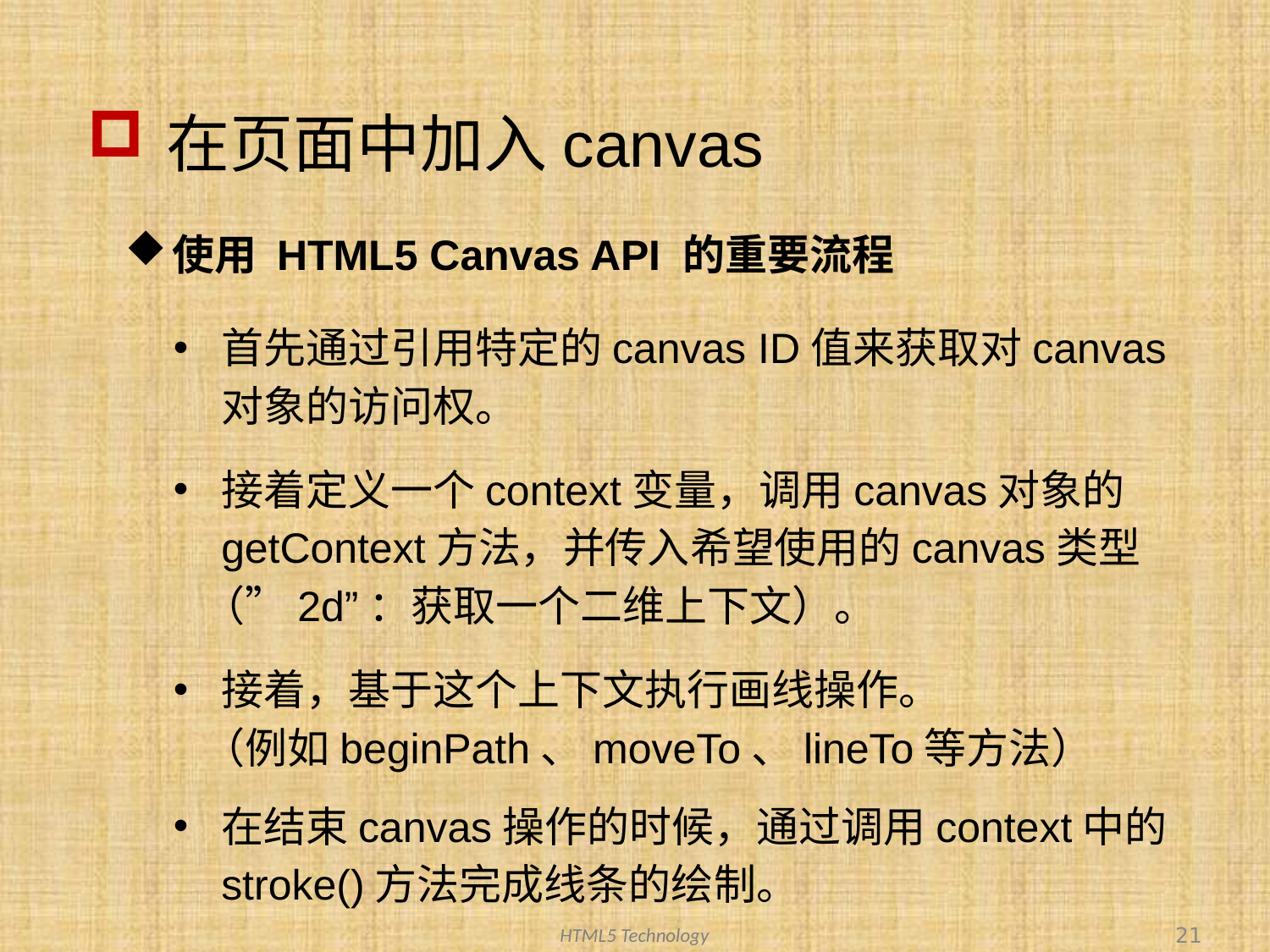

# 在页面中加入canvas
使用 HTML5 Canvas API 的重要流程
首先通过引用特定的canvas ID值来获取对canvas对象的访问权。
接着定义一个context变量，调用canvas对象的getContext方法，并传入希望使用的canvas类型
  （”2d”：获取一个二维上下文）。
接着，基于这个上下文执行画线操作。
  （例如beginPath、moveTo、lineTo等方法）
在结束canvas操作的时候，通过调用context中的stroke()方法完成线条的绘制。
21
HTML5 Technology